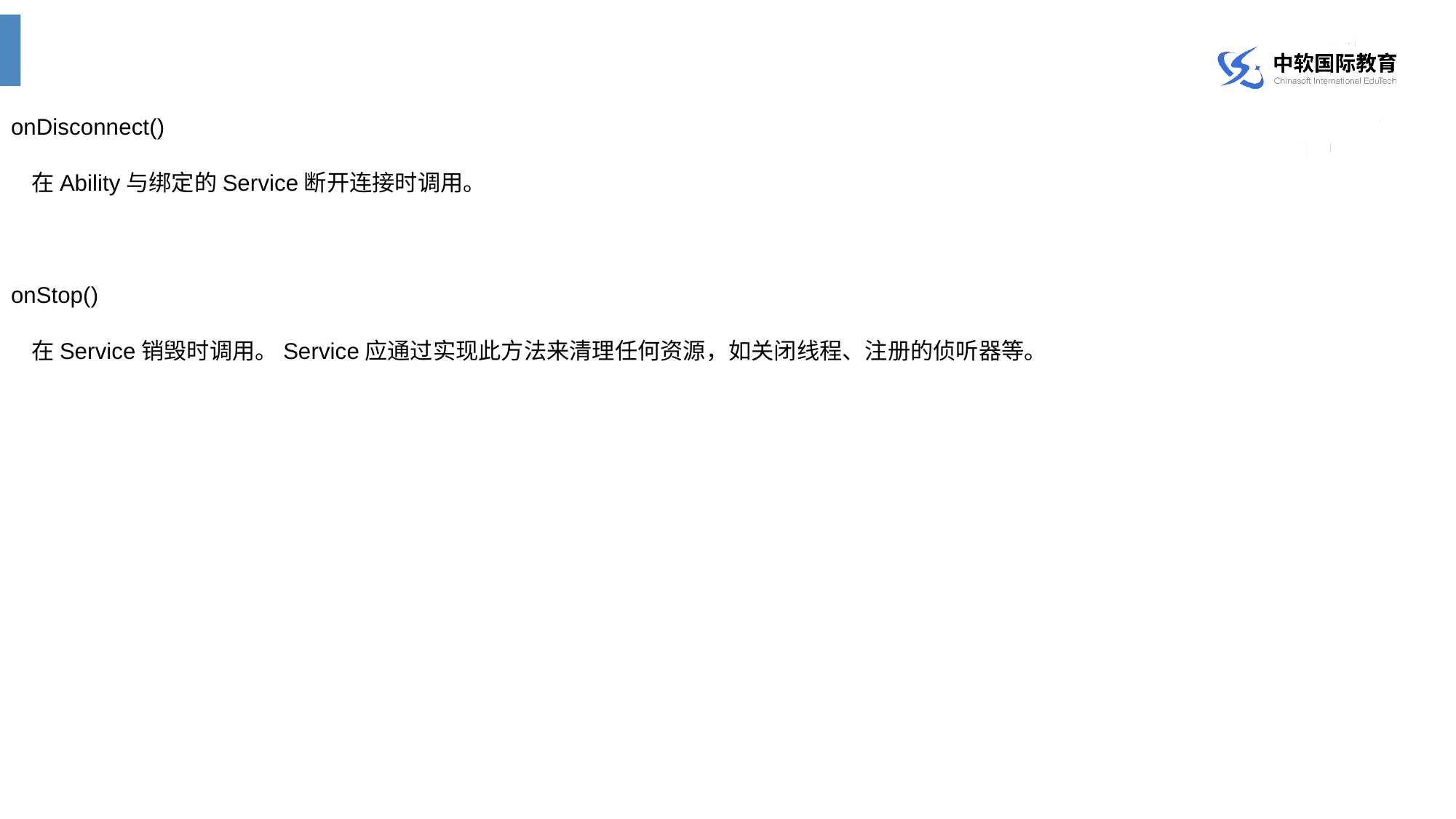

onDisconnect​()
   在Ability与绑定的Service断开连接时调用。

onStop()
   在Service销毁时调用。Service应通过实现此方法来清理任何资源，如关闭线程、注册的侦听器等。